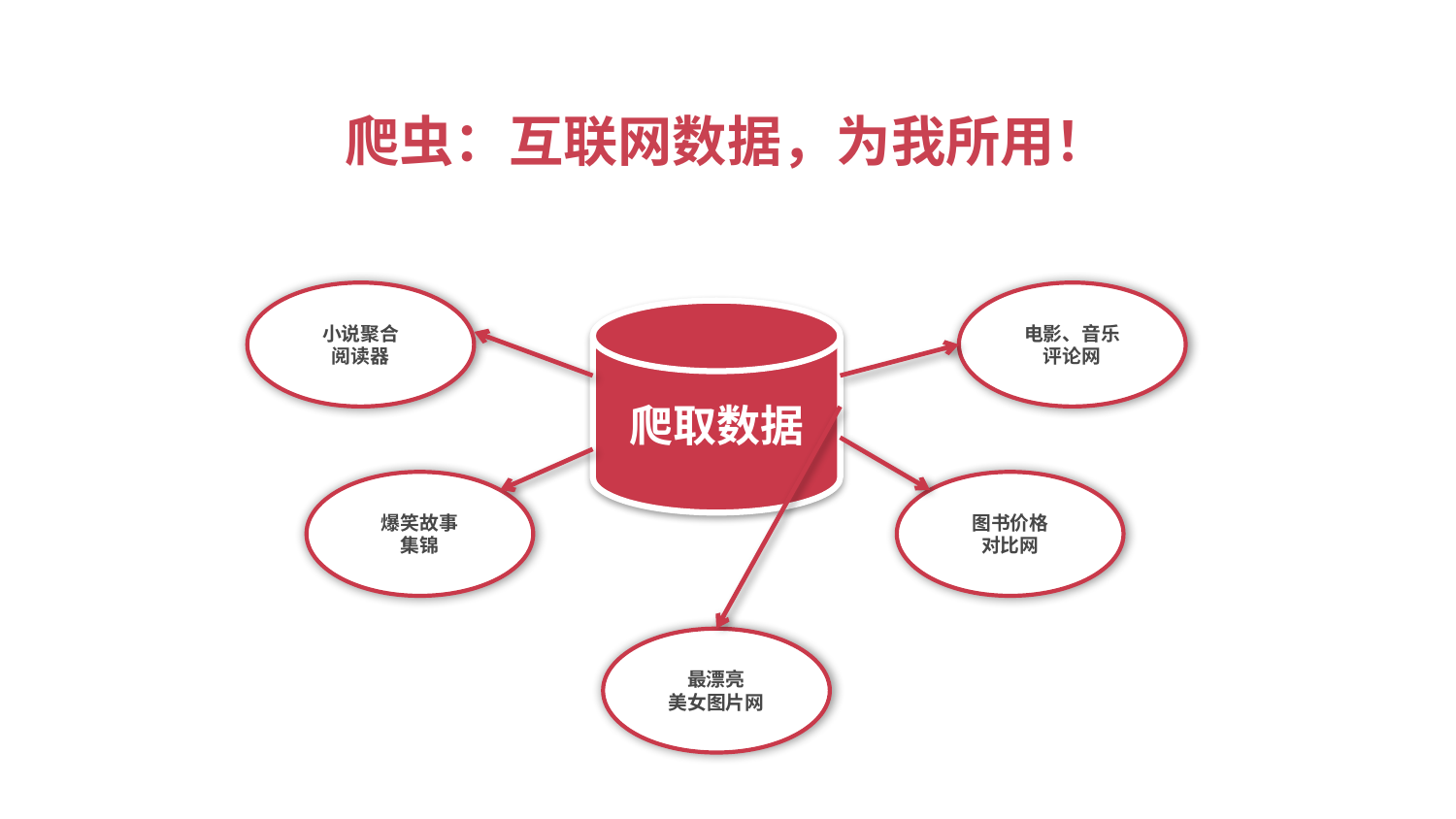

# 爬虫：互联网数据，为我所用！
电影、音乐
评论网
小说聚合
阅读器
爬取数据
图书价格
对比网
爆笑故事
集锦
最漂亮
美女图片网